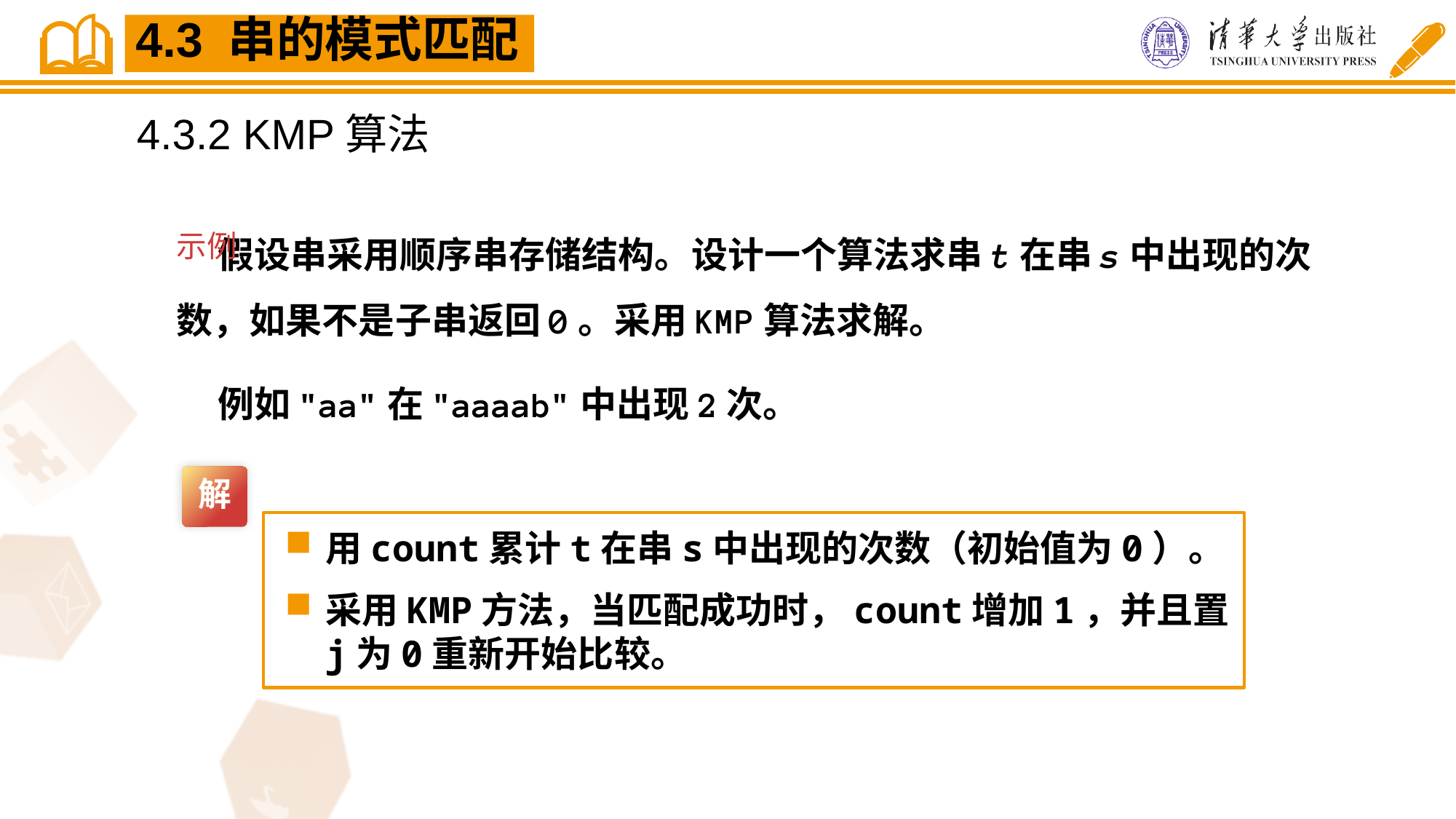

4.3 串的模式匹配
4.3.2 KMP算法
    假设串采用顺序串存储结构。设计一个算法求串t在串s中出现的次数，如果不是子串返回0。采用KMP算法求解。
    例如"aa"在"aaaab"中出现2次。
示例
解
用count累计t在串s中出现的次数（初始值为0）。
采用KMP方法，当匹配成功时，count增加1，并且置j为0重新开始比较。